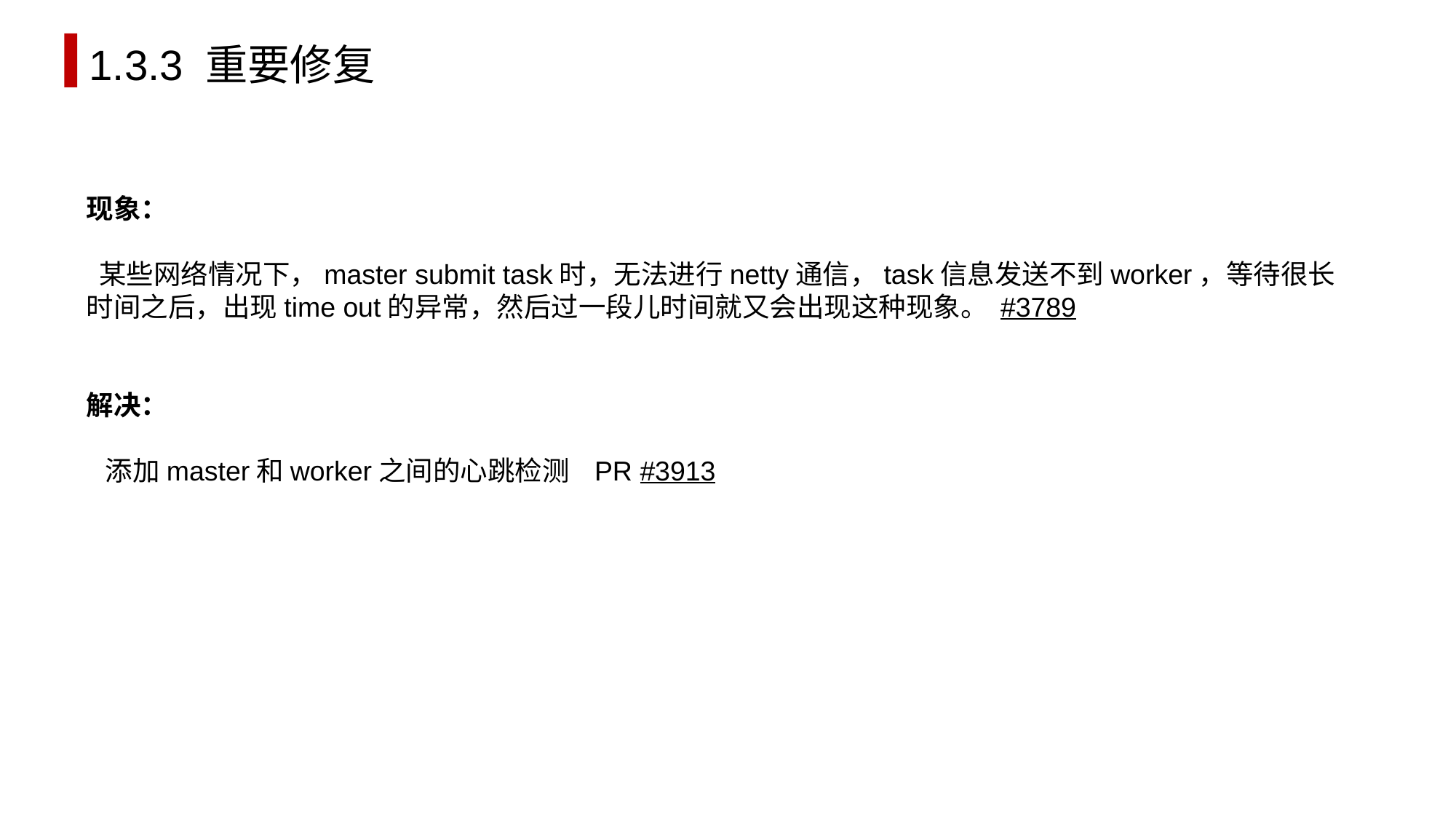

1.3.3 重要修复
现象：

 某些网络情况下，master submit task时，无法进行netty通信，task信息发送不到worker，等待很长时间之后，出现time out的异常，然后过一段儿时间就又会出现这种现象。 #3789

解决：

  添加master和worker之间的心跳检测   PR #3913